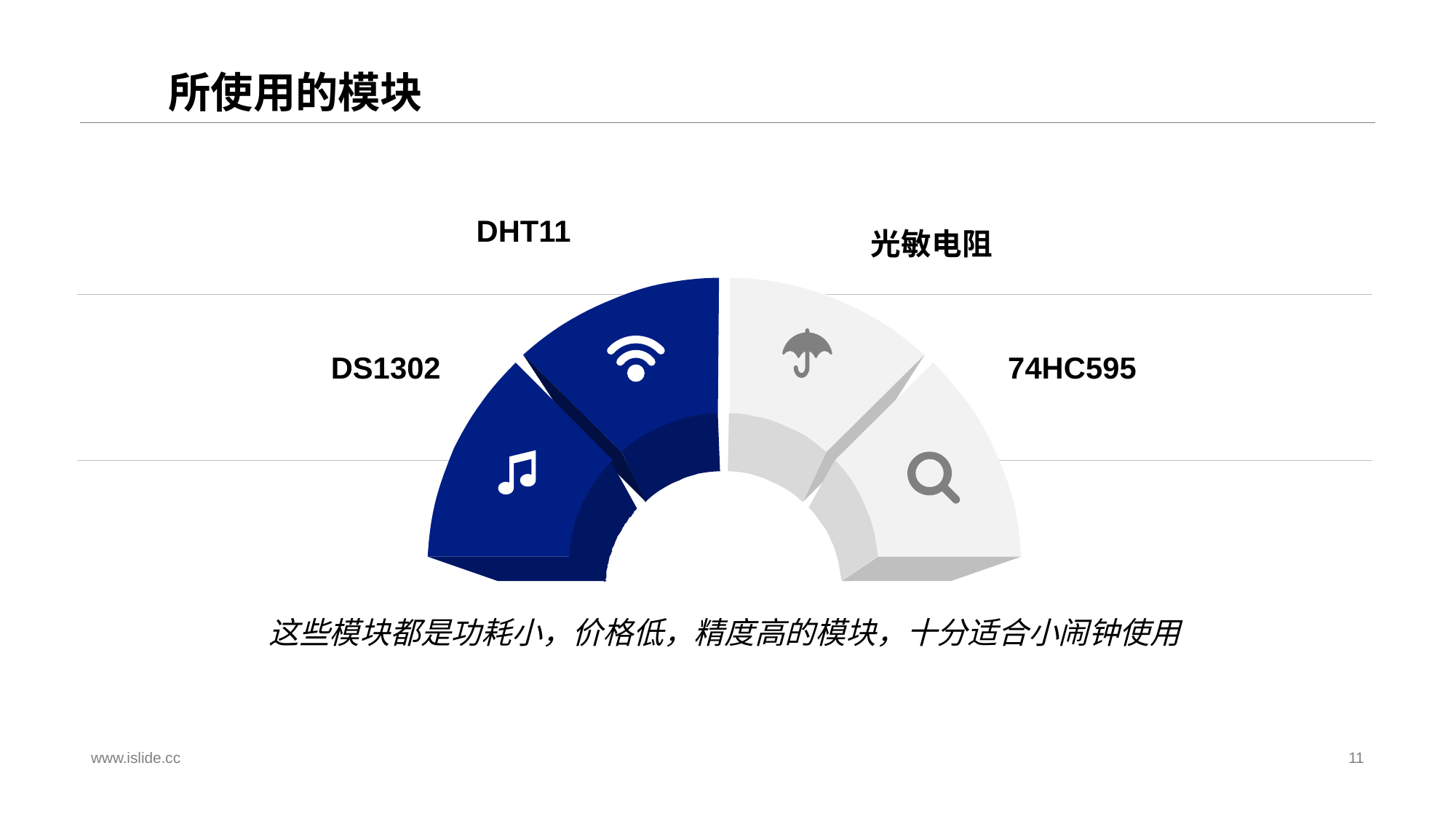

# 所使用的模块
DHT11

DS1302
光敏电阻
74HC595

这些模块都是功耗小，价格低，精度高的模块，十分适合小闹钟使用
www.islide.cc
11